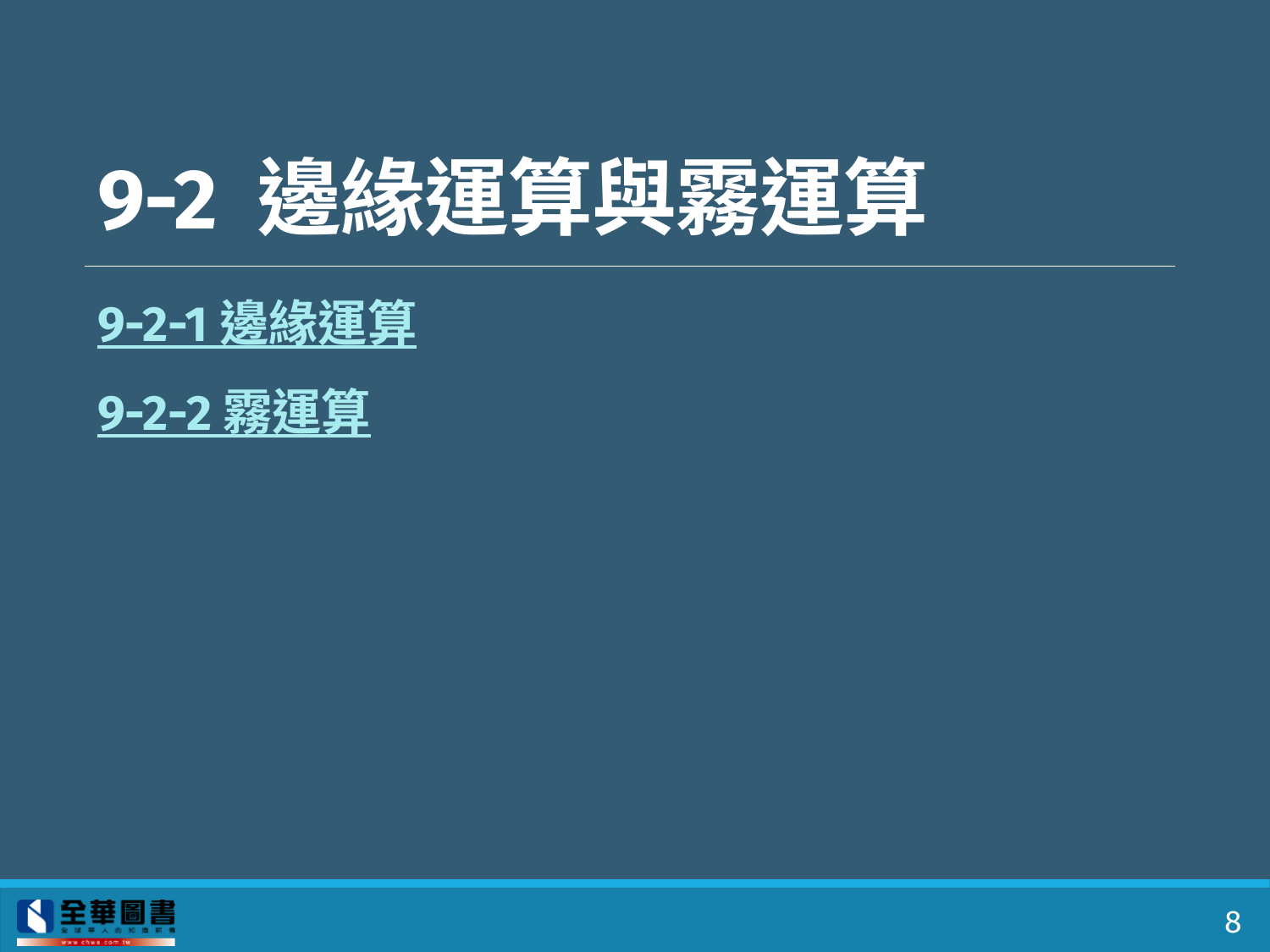

# 9-2 邊緣運算與霧運算
9-2-1 邊緣運算
9-2-2 霧運算
8